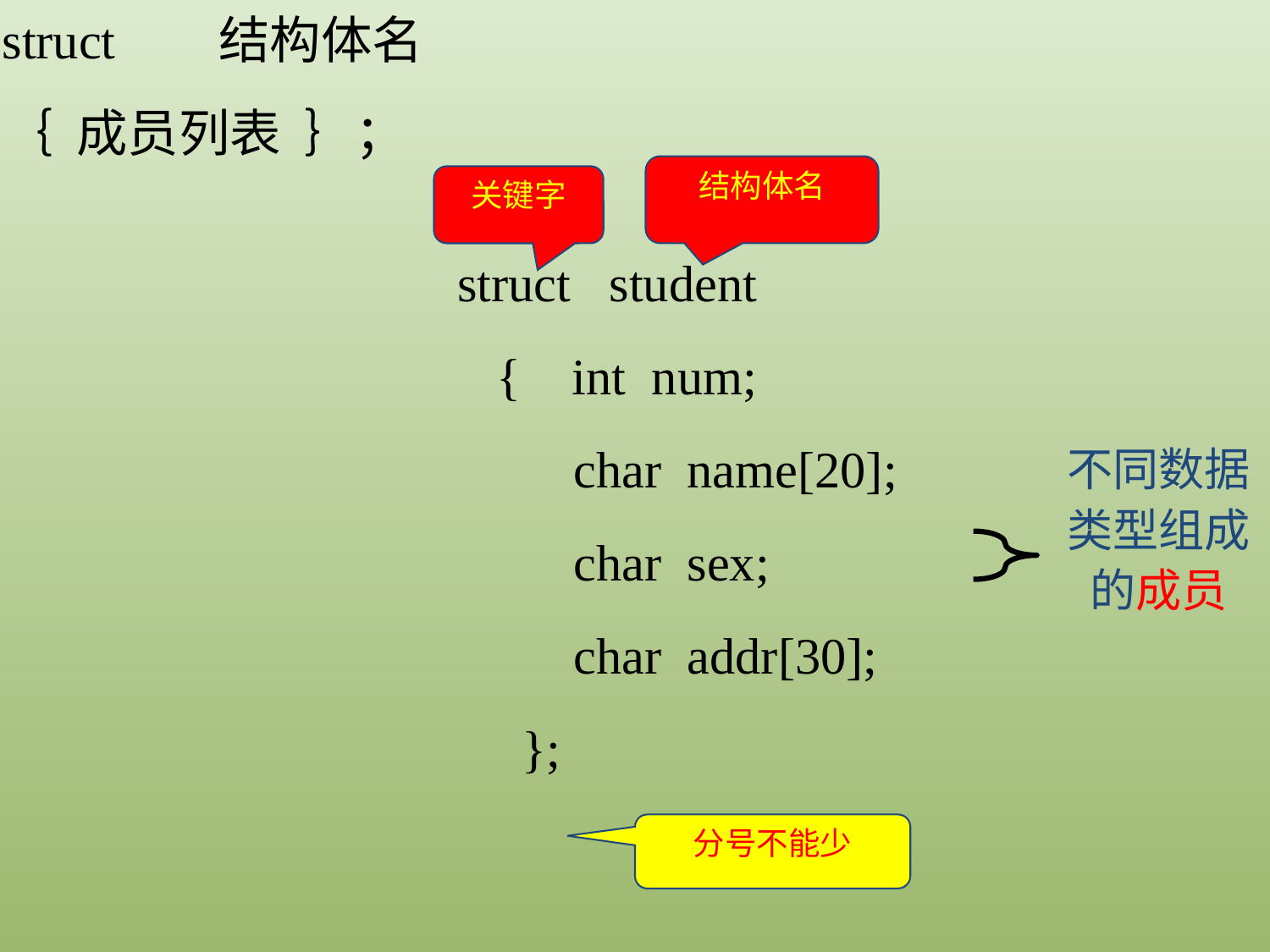

struct       结构体名
｛  成员列表  ｝；
结构体名
关键字
struct   student
   {    int  num;
         char  name[20];
         char  sex;
         char  addr[30];
     };
不同数据类型组成的成员

分号不能少
384